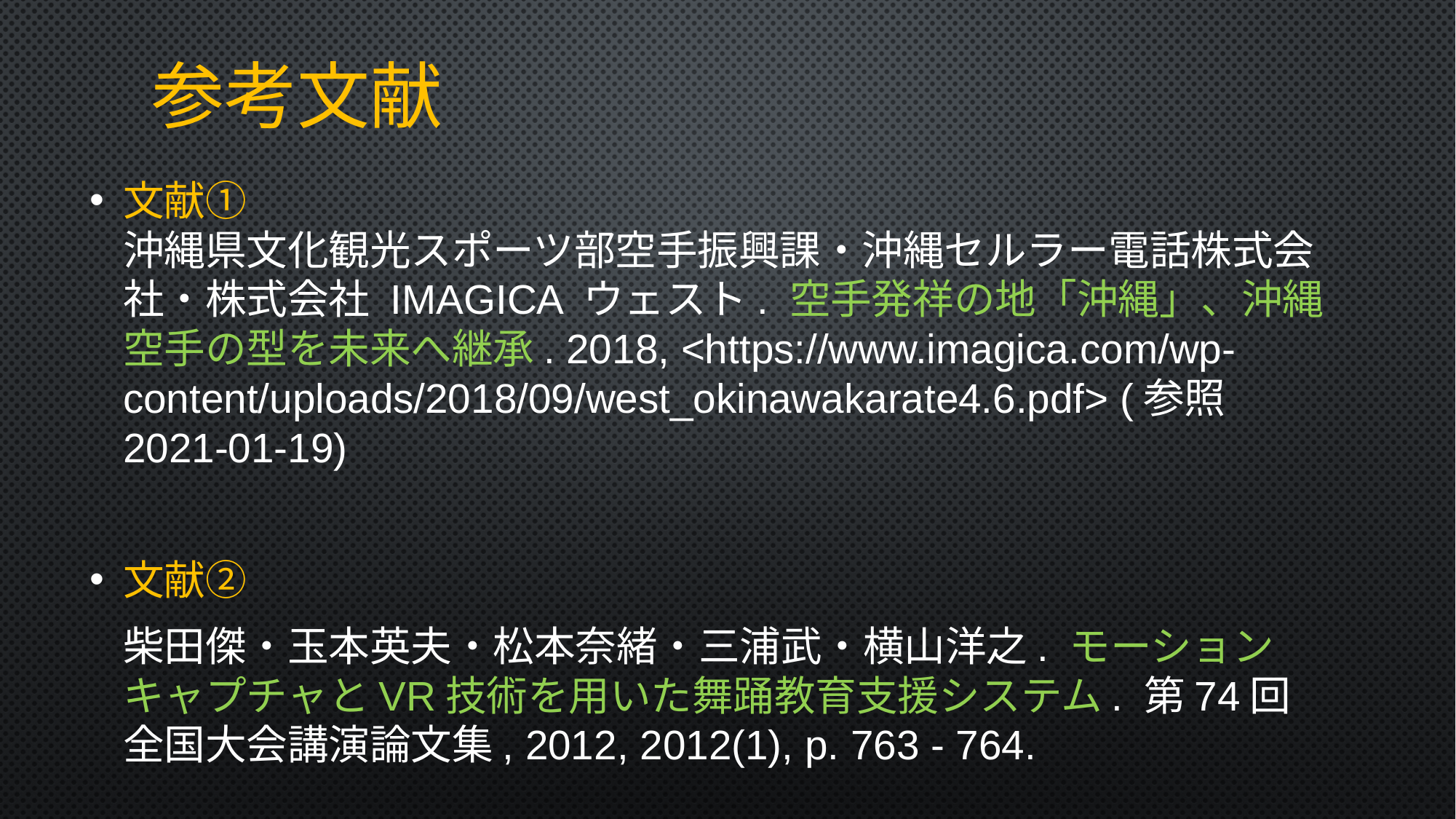

# 参考文献
文献①
沖縄県文化観光スポーツ部空手振興課・沖縄セルラー電話株式会社・株式会社 IMAGICA ウェスト. 空手発祥の地「沖縄」、沖縄空手の型を未来へ継承. 2018, <https://www.imagica.com/wp-content/uploads/2018/09/west_okinawakarate4.6.pdf> (参照2021-01-19)

文献②
柴田傑・玉本英夫・松本奈緒・三浦武・横山洋之. モーションキャプチャとVR技術を用いた舞踊教育支援システム. 第74回全国大会講演論文集, 2012, 2012(1), p. 763 - 764.